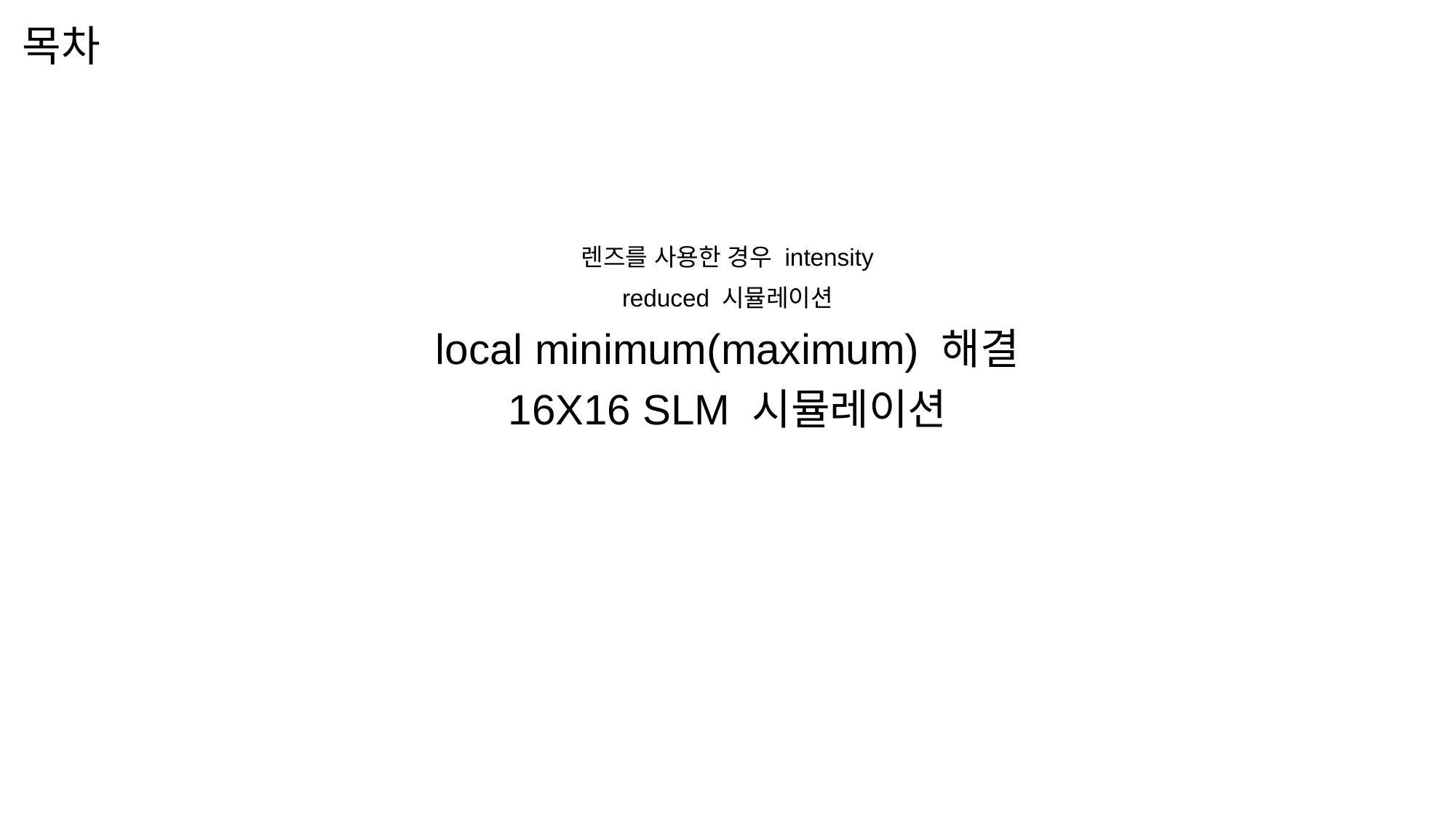

# 목차
렌즈를 사용한 경우 intensity
reduced 시뮬레이션
local minimum(maximum) 해결
16X16 SLM 시뮬레이션